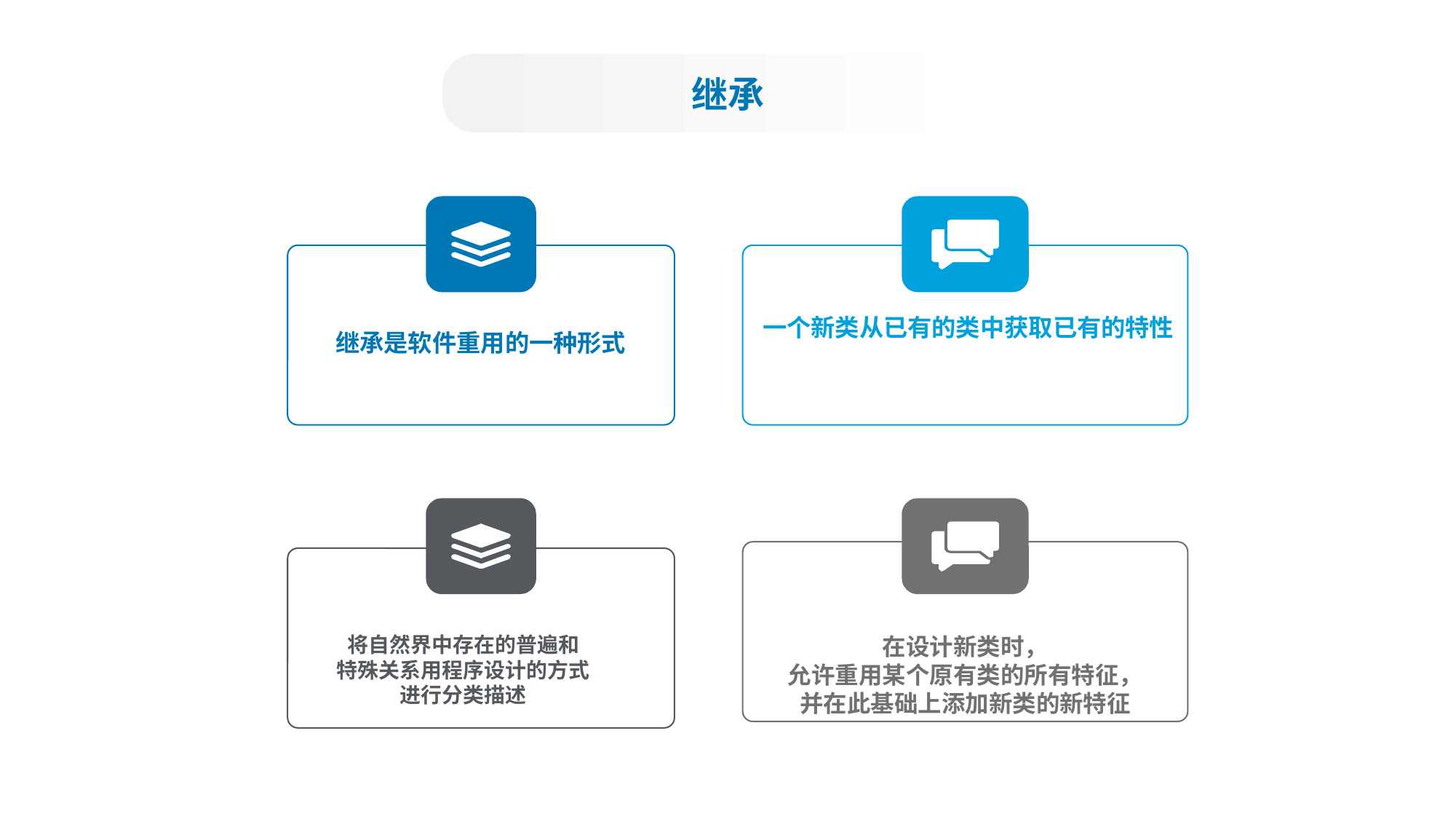

继承

一个新类从已有的类中获取已有的特性

继承是软件重用的一种形式

在设计新类时，
允许重用某个原有类的所有特征，
并在此基础上添加新类的新特征

将自然界中存在的普遍和
特殊关系用程序设计的方式
进行分类描述